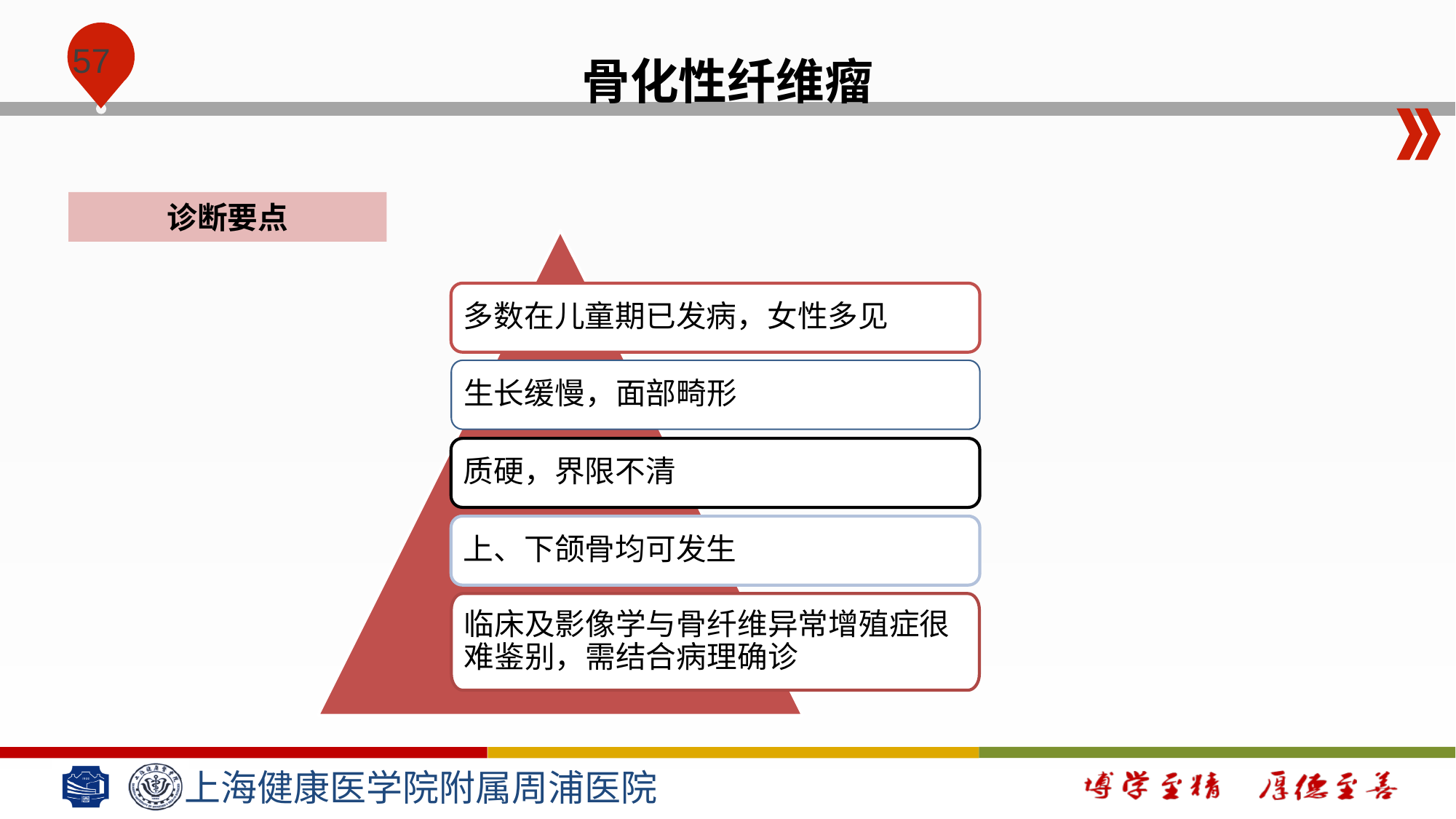

骨化性纤维瘤
诊断要点

多数在儿童期已发病，女性多见
生长缓慢，面部畸形
质硬，界限不清
上、下颌骨均可发生
临床及影像学与骨纤维异常增殖症很难鉴别，需结合病理确诊